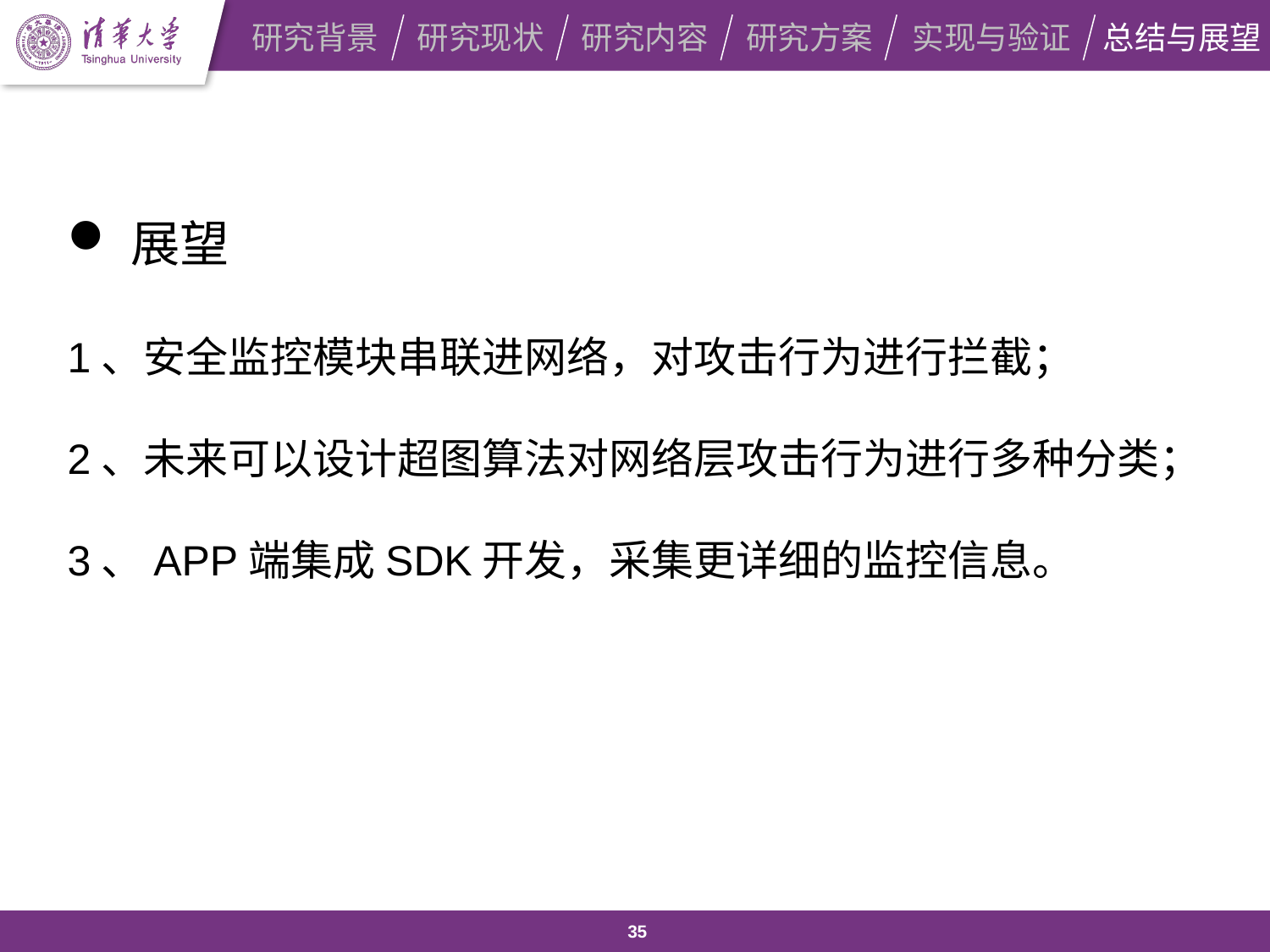

研究背景
研究现状
研究内容
研究方案
实现与验证
总结与展望
展望

1、安全监控模块串联进网络，对攻击行为进行拦截；

2、未来可以设计超图算法对网络层攻击行为进行多种分类；

3、APP端集成SDK开发，采集更详细的监控信息。